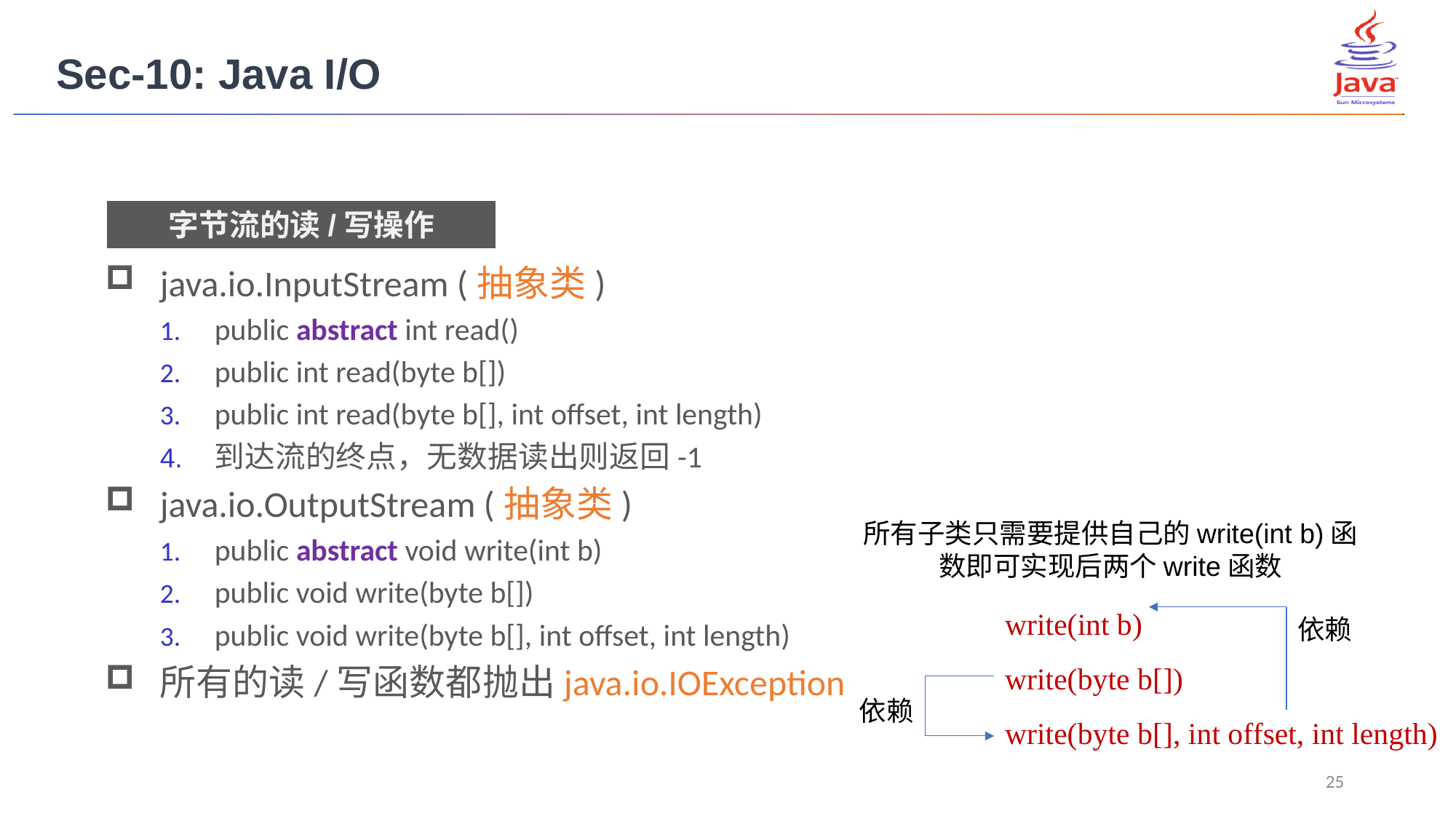

Sec-10: Java I/O
字节流的读/写操作
java.io.InputStream (抽象类)
public abstract int read()
public int read(byte b[])
public int read(byte b[], int offset, int length)
到达流的终点，无数据读出则返回-1
java.io.OutputStream (抽象类)
public abstract void write(int b)
public void write(byte b[])
public void write(byte b[], int offset, int length)
所有的读/写函数都抛出java.io.IOException
所有子类只需要提供自己的write(int b)函数即可实现后两个write函数
write(int b)
write(byte b[])
write(byte b[], int offset, int length)
依赖
依赖
25